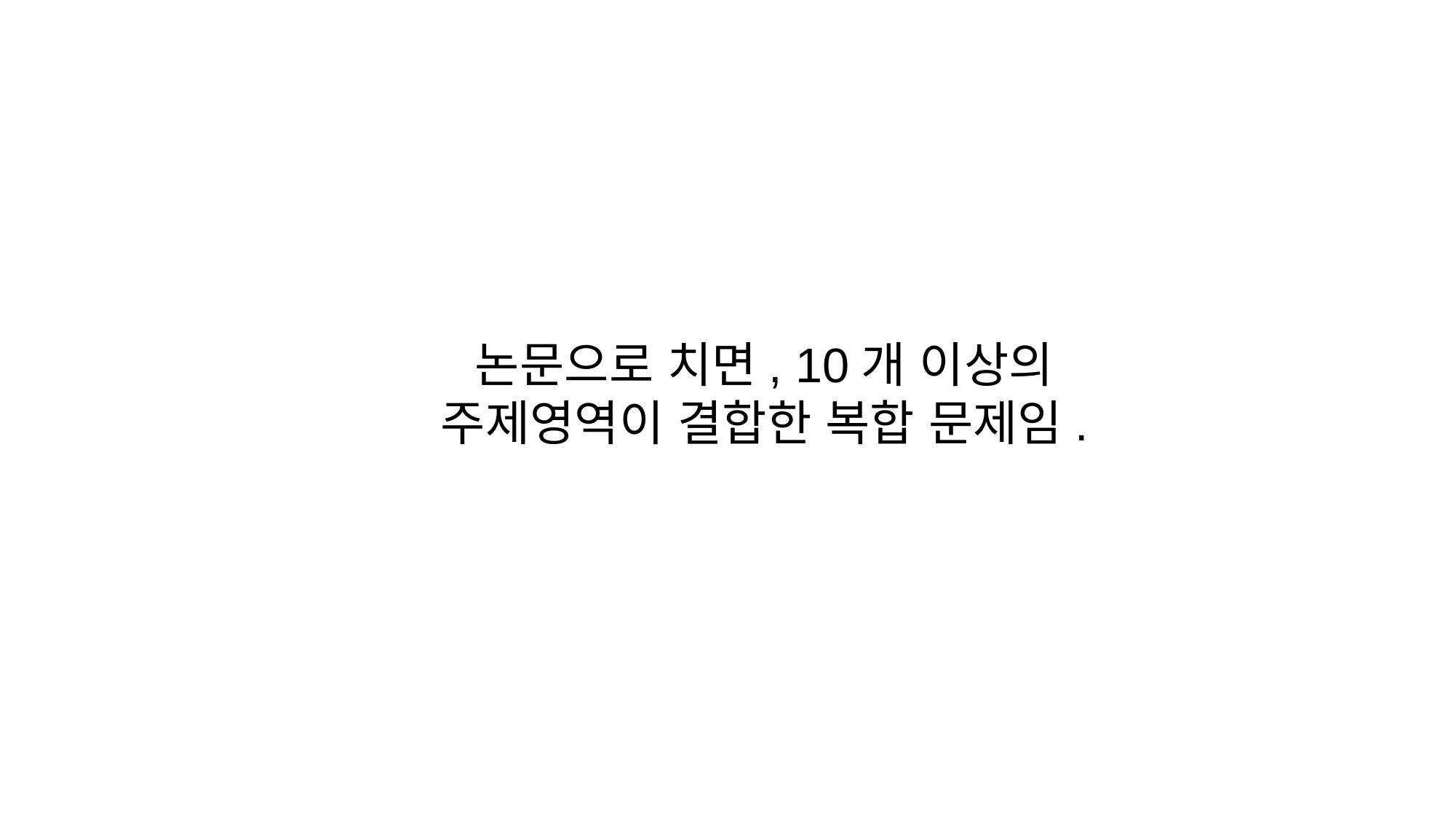

논문으로 치면, 10개 이상의 주제영역이 결합한 복합 문제임.